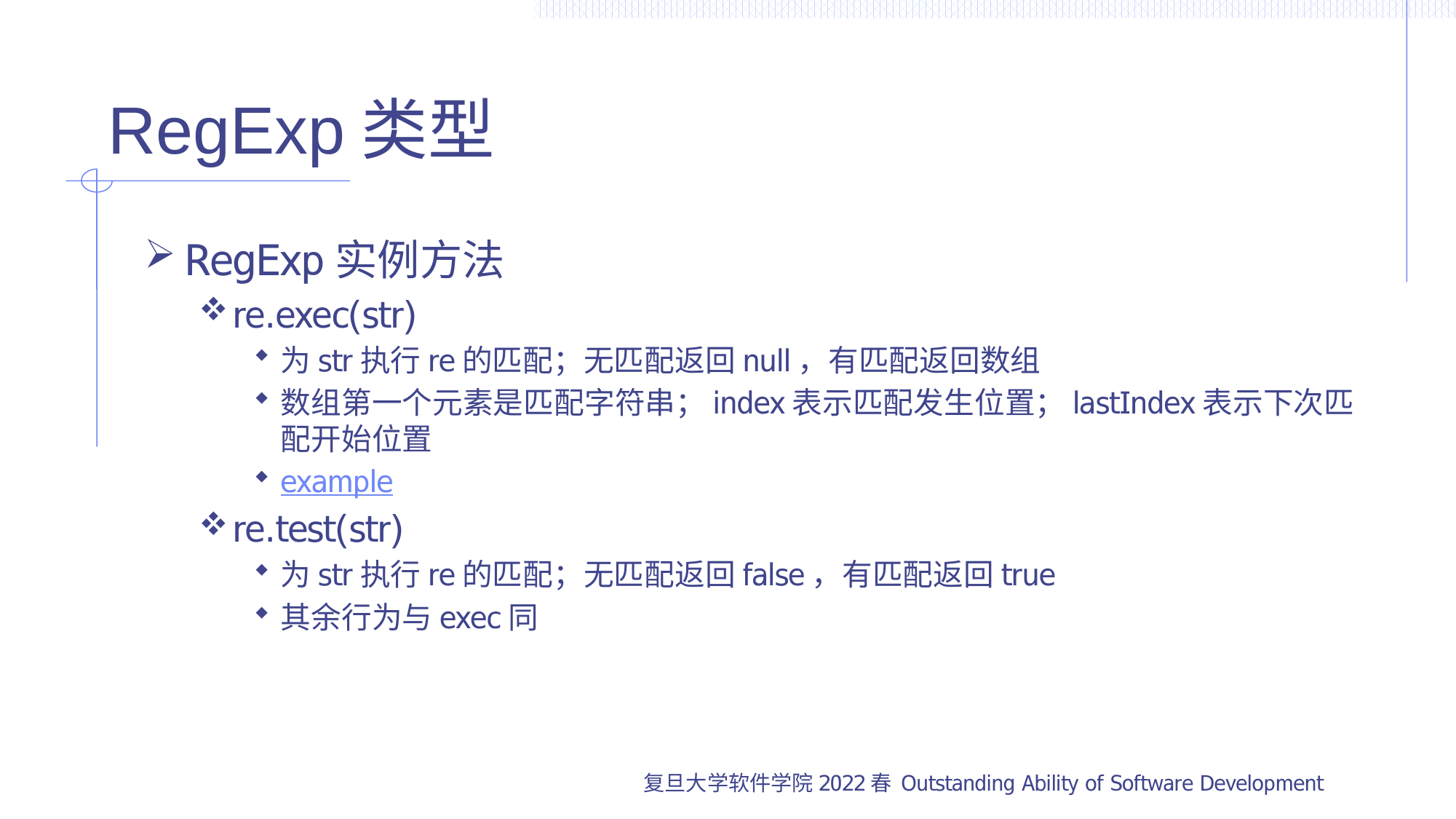

# RegExp类型
RegExp实例方法
re.exec(str)
为str执行re的匹配；无匹配返回null，有匹配返回数组
数组第一个元素是匹配字符串；index表示匹配发生位置；lastIndex表示下次匹配开始位置
example
re.test(str)
为str执行re的匹配；无匹配返回false，有匹配返回true
其余行为与exec同